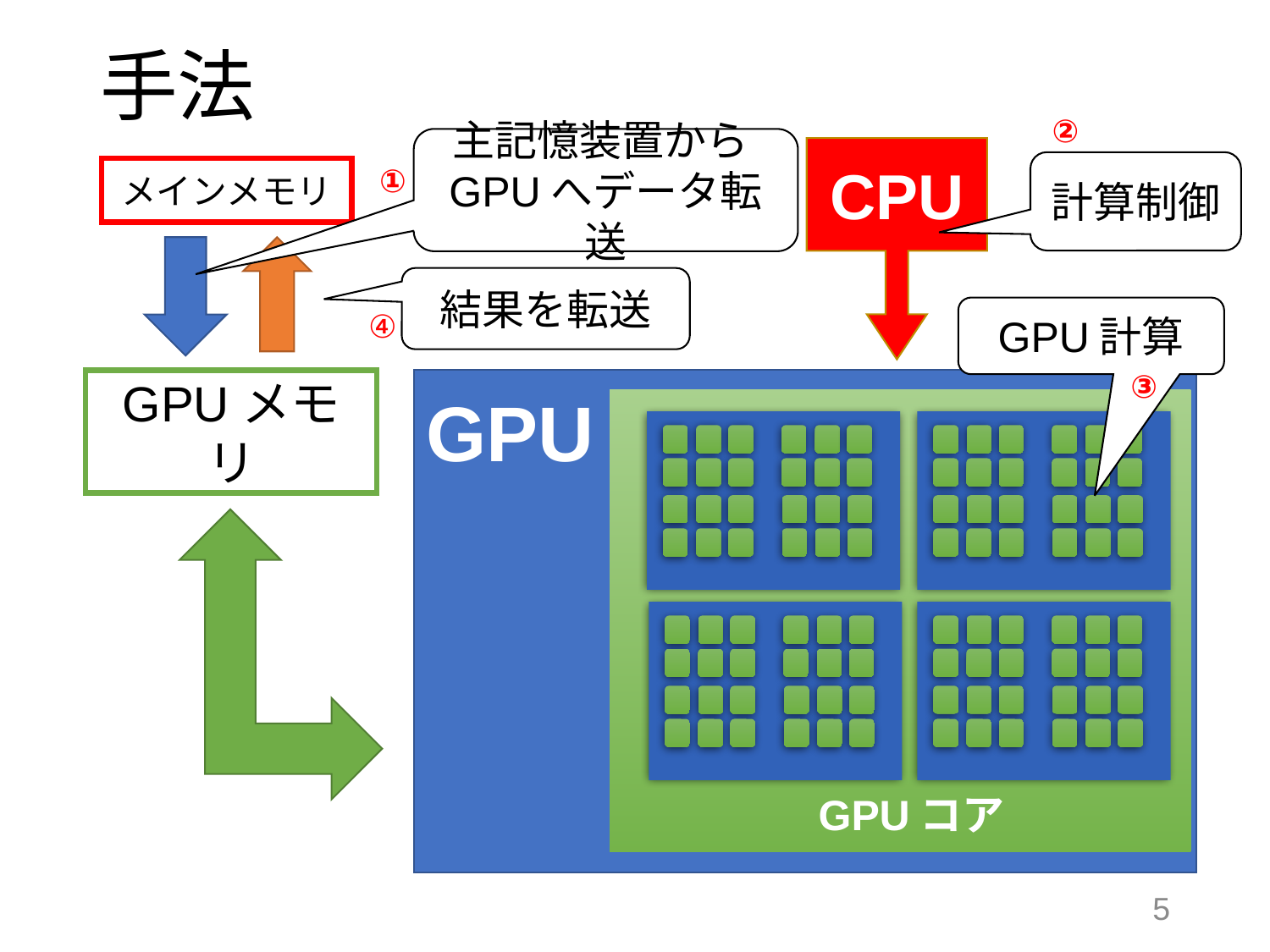

# 手法
②
主記憶装置からGPUへデータ転送
CPU
計算制御
①
メインメモリ

結果を転送
GPU計算
④
③
GPU

GPUメモリ

GPUコア
5